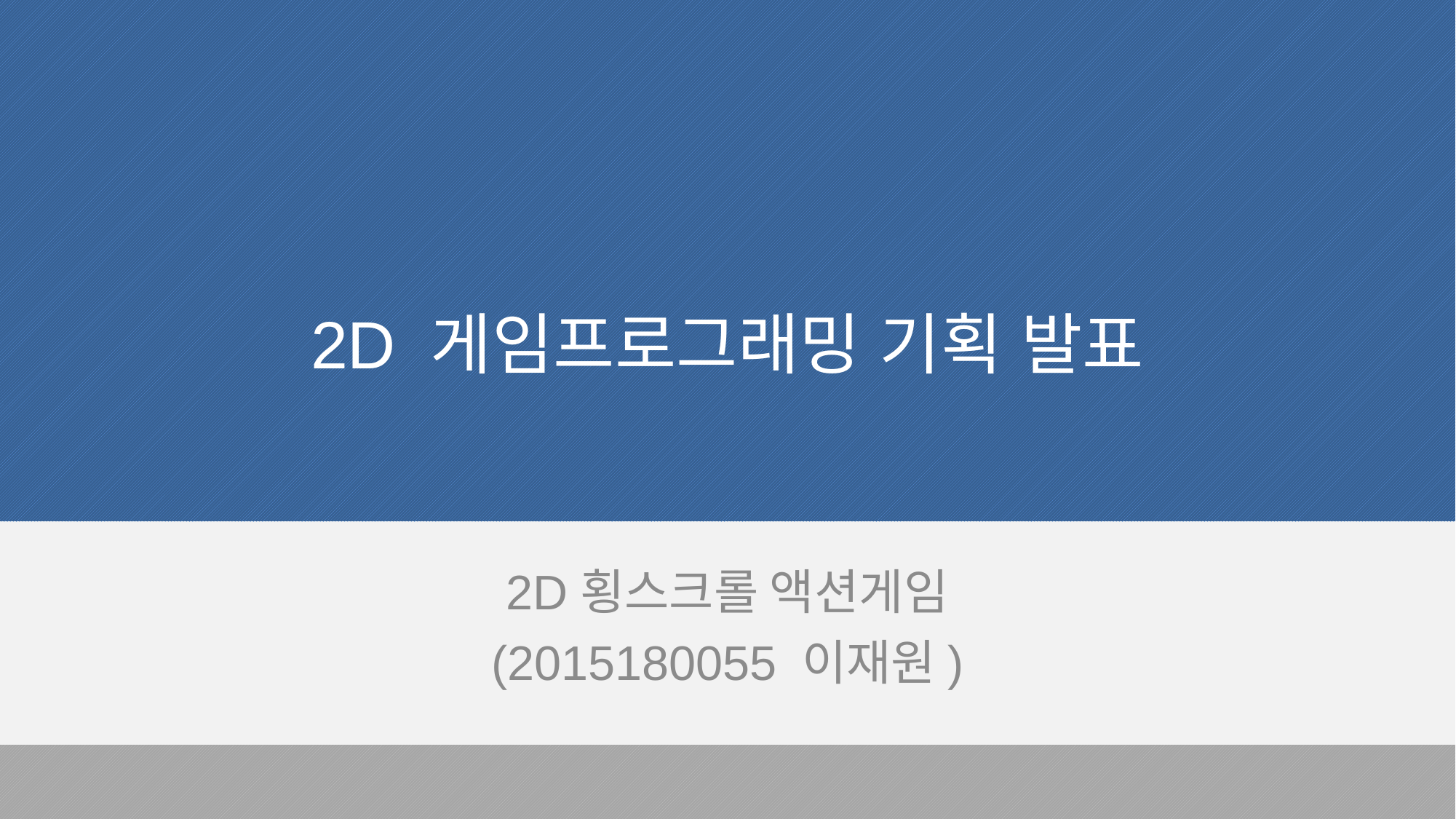

# 2D 게임프로그래밍 기획 발표
2D횡스크롤 액션게임
(2015180055 이재원)